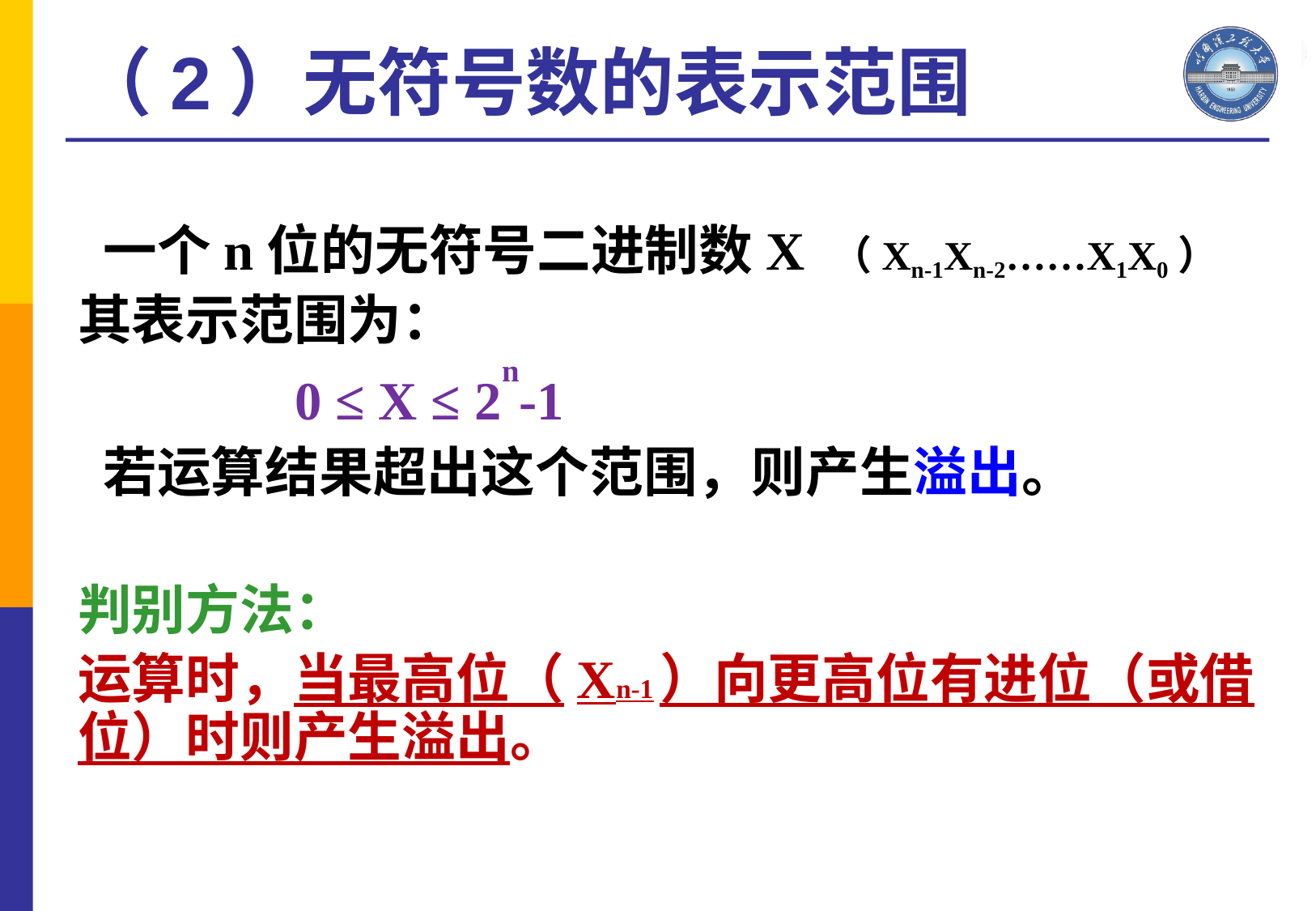

（2）无符号数的表示范围
 一个n位的无符号二进制数X （Xn-1Xn-2……X1X0）
其表示范围为：
                0 ≤ X ≤ 2n-1
 若运算结果超出这个范围，则产生溢出。

判别方法：
运算时，当最高位（Xn-1）向更高位有进位（或借位）时则产生溢出。